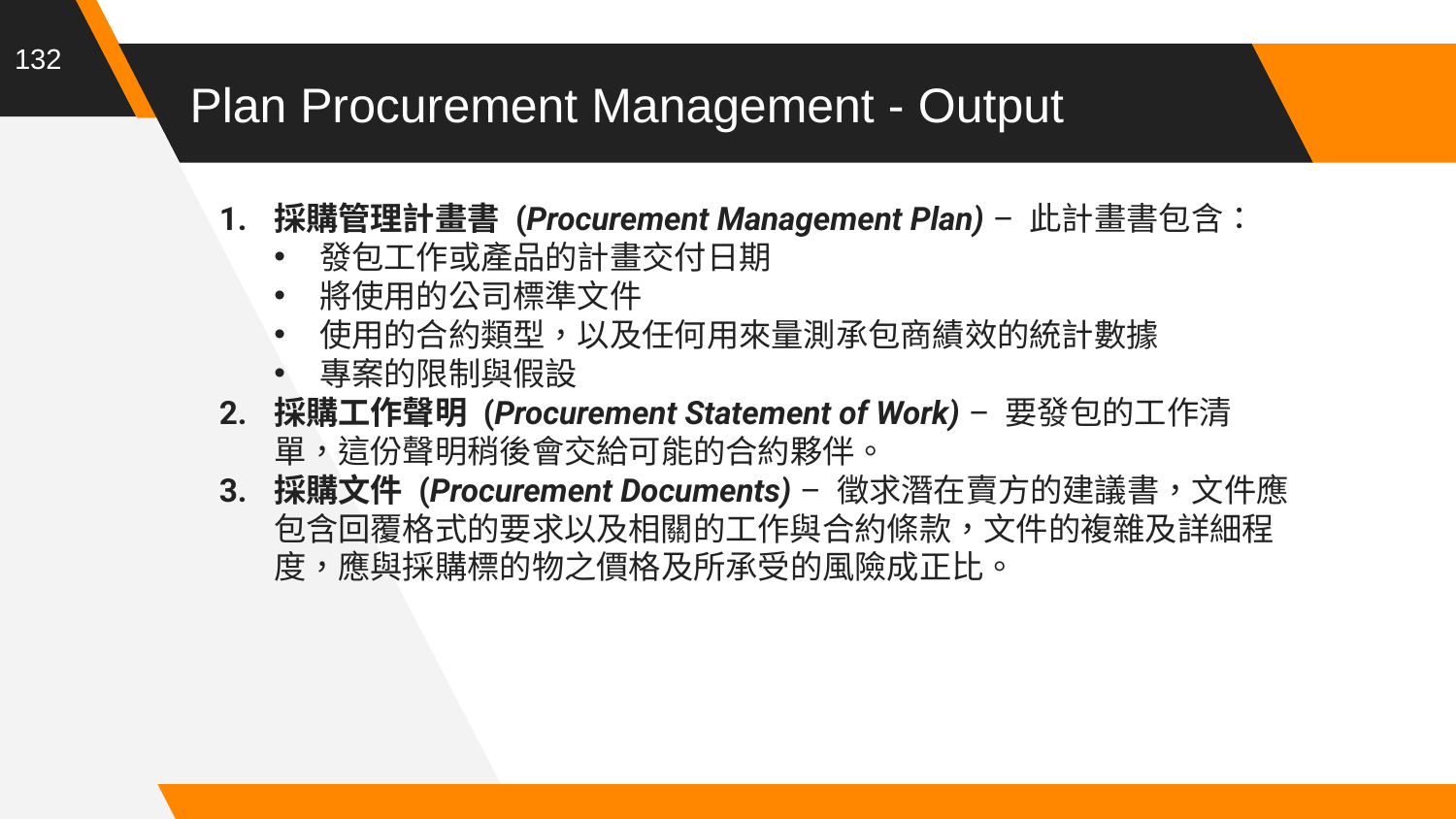

132
# Plan Procurement Management - Output
採購管理計畫書 (Procurement Management Plan) – 此計畫書包含：
發包工作或產品的計畫交付日期
將使用的公司標準文件
使用的合約類型，以及任何用來量測承包商績效的統計數據
專案的限制與假設
採購工作聲明 (Procurement Statement of Work) – 要發包的工作清單，這份聲明稍後會交給可能的合約夥伴。
採購文件 (Procurement Documents) – 徵求潛在賣方的建議書，文件應包含回覆格式的要求以及相關的工作與合約條款，文件的複雜及詳細程度，應與採購標的物之價格及所承受的風險成正比。